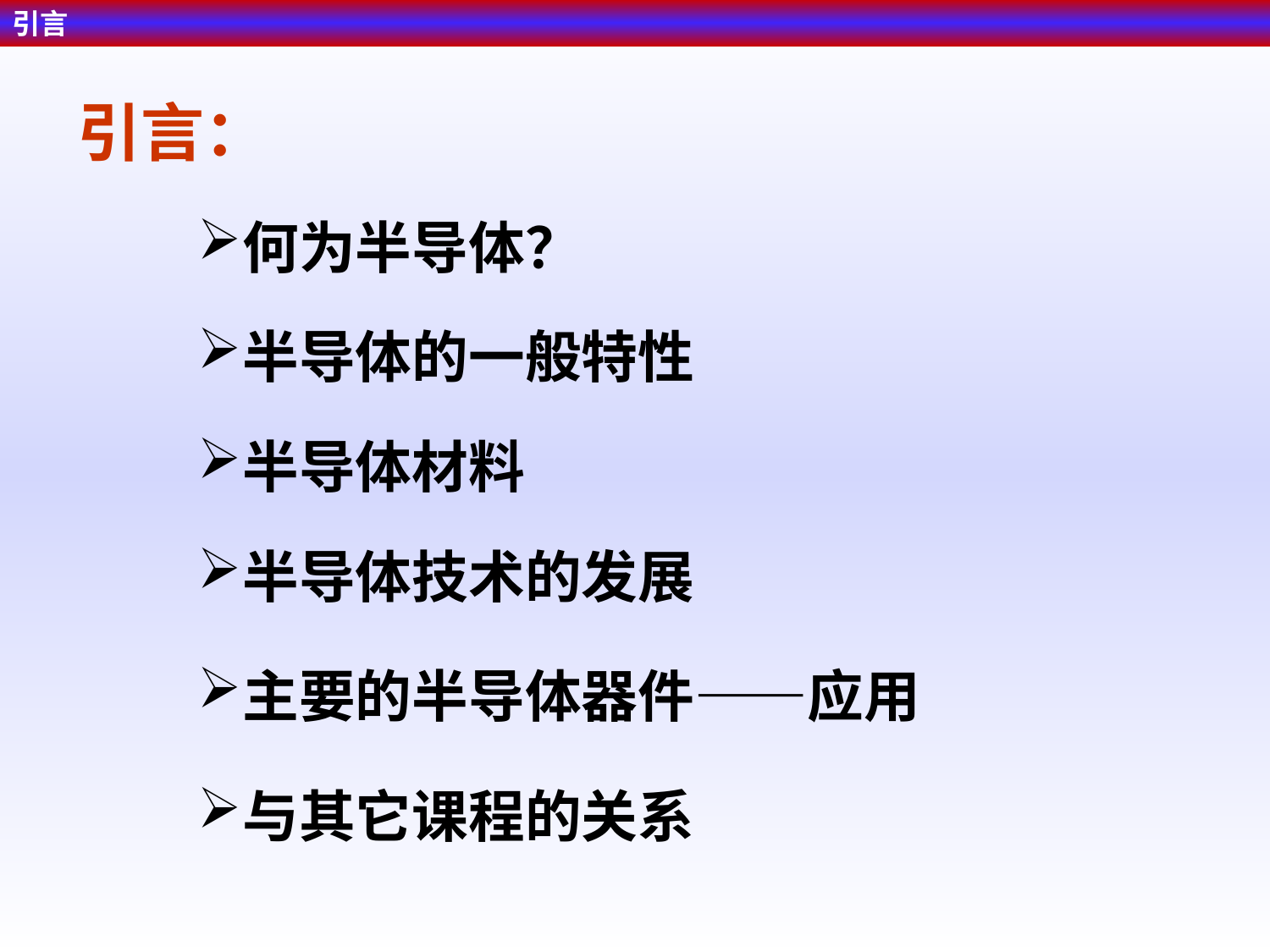

引言
引言：
何为半导体？
半导体的一般特性
半导体材料
半导体技术的发展
主要的半导体器件——应用
与其它课程的关系